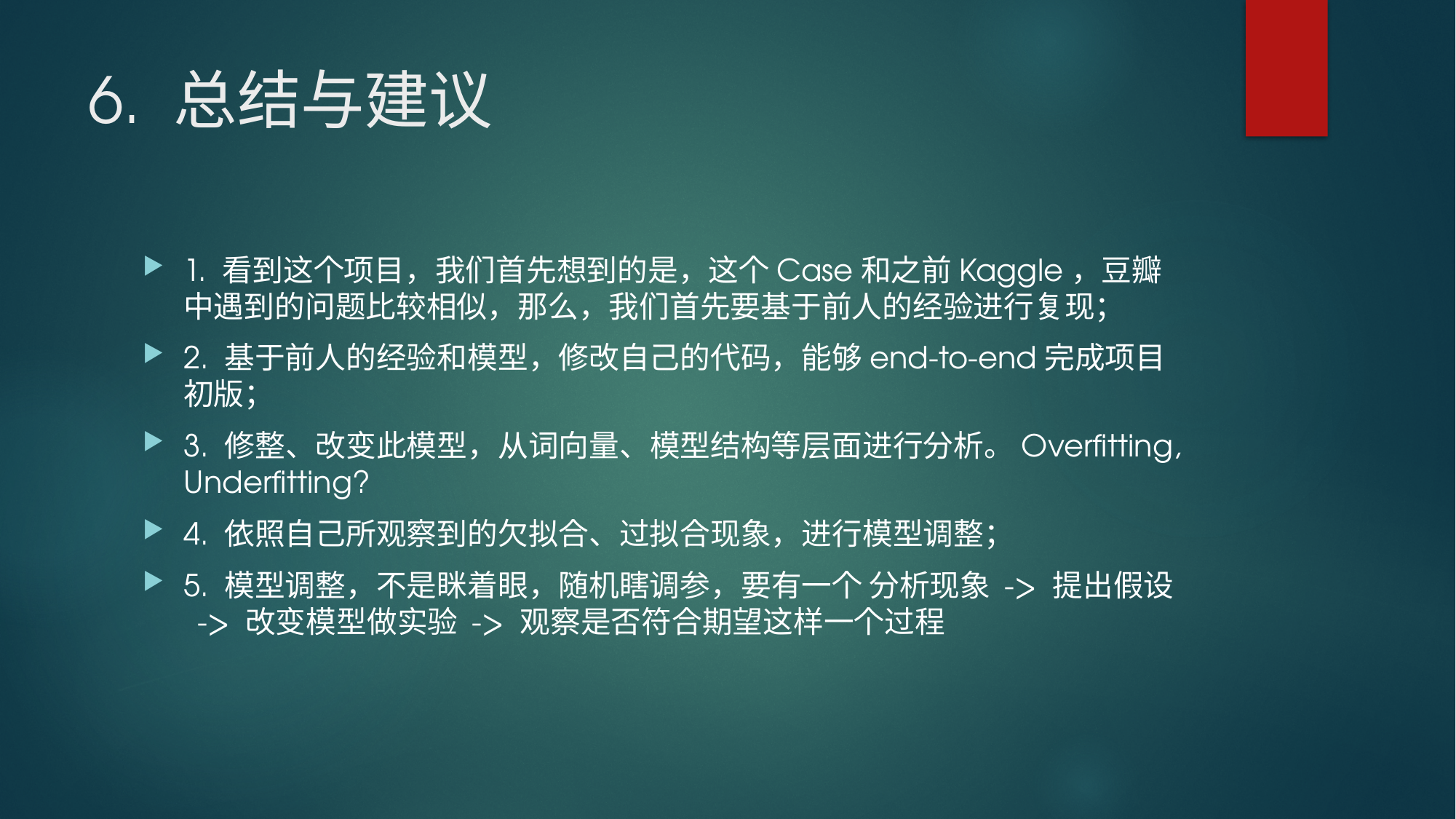

# 6. 总结与建议
1. 看到这个项目，我们首先想到的是，这个Case和之前Kaggle，豆瓣中遇到的问题比较相似，那么，我们首先要基于前人的经验进行复现；
2. 基于前人的经验和模型，修改自己的代码，能够end-to-end完成项目初版；
3. 修整、改变此模型，从词向量、模型结构等层面进行分析。Overfitting, Underfitting?
4. 依照自己所观察到的欠拟合、过拟合现象，进行模型调整；
5. 模型调整，不是眯着眼，随机瞎调参，要有一个 分析现象 -> 提出假设 -> 改变模型做实验 -> 观察是否符合期望这样一个过程